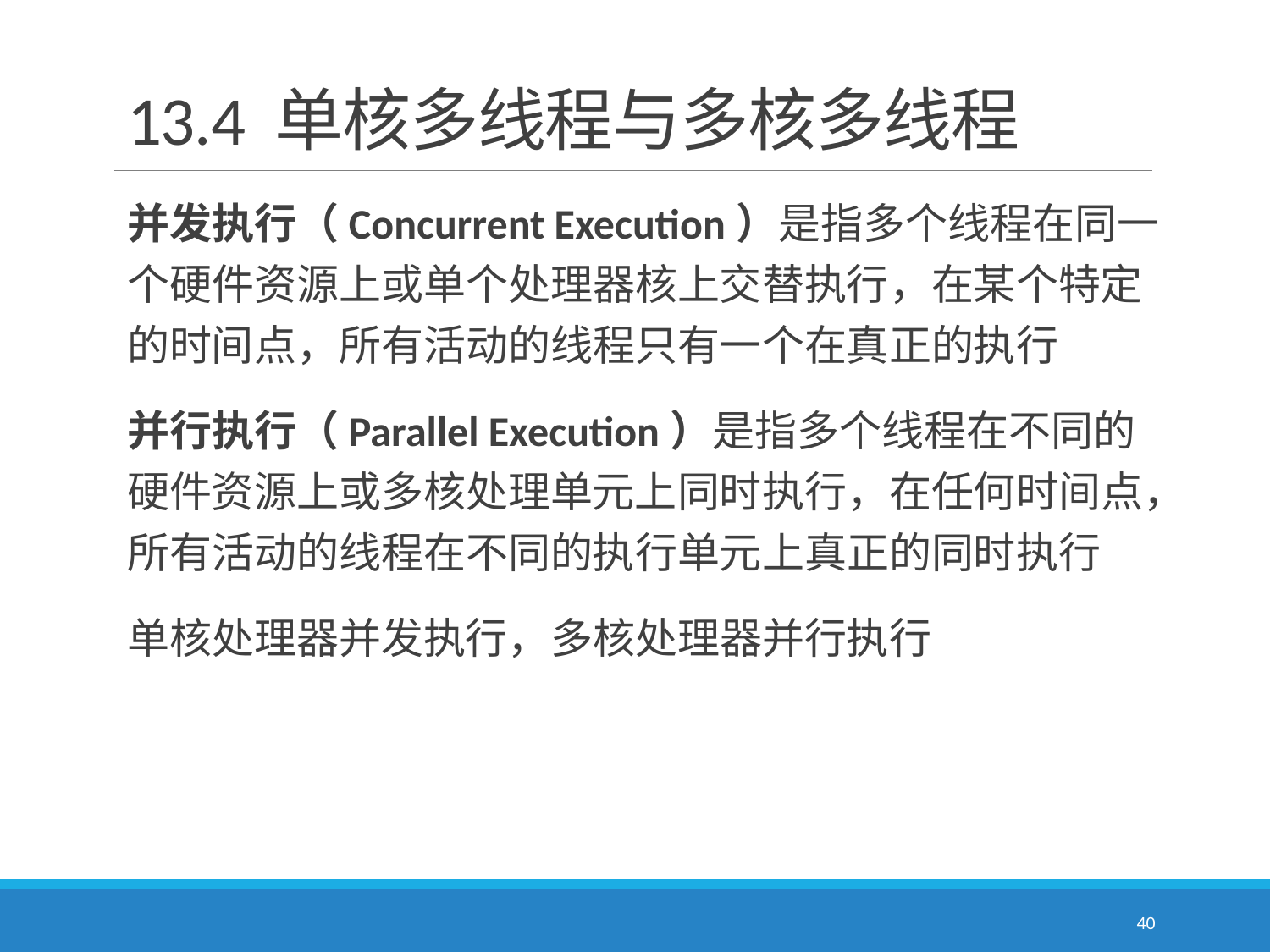

# 13.4 单核多线程与多核多线程
并发执行（Concurrent Execution）是指多个线程在同一个硬件资源上或单个处理器核上交替执行，在某个特定的时间点，所有活动的线程只有一个在真正的执行
并行执行（Parallel Execution）是指多个线程在不同的硬件资源上或多核处理单元上同时执行，在任何时间点，所有活动的线程在不同的执行单元上真正的同时执行
单核处理器并发执行，多核处理器并行执行
40